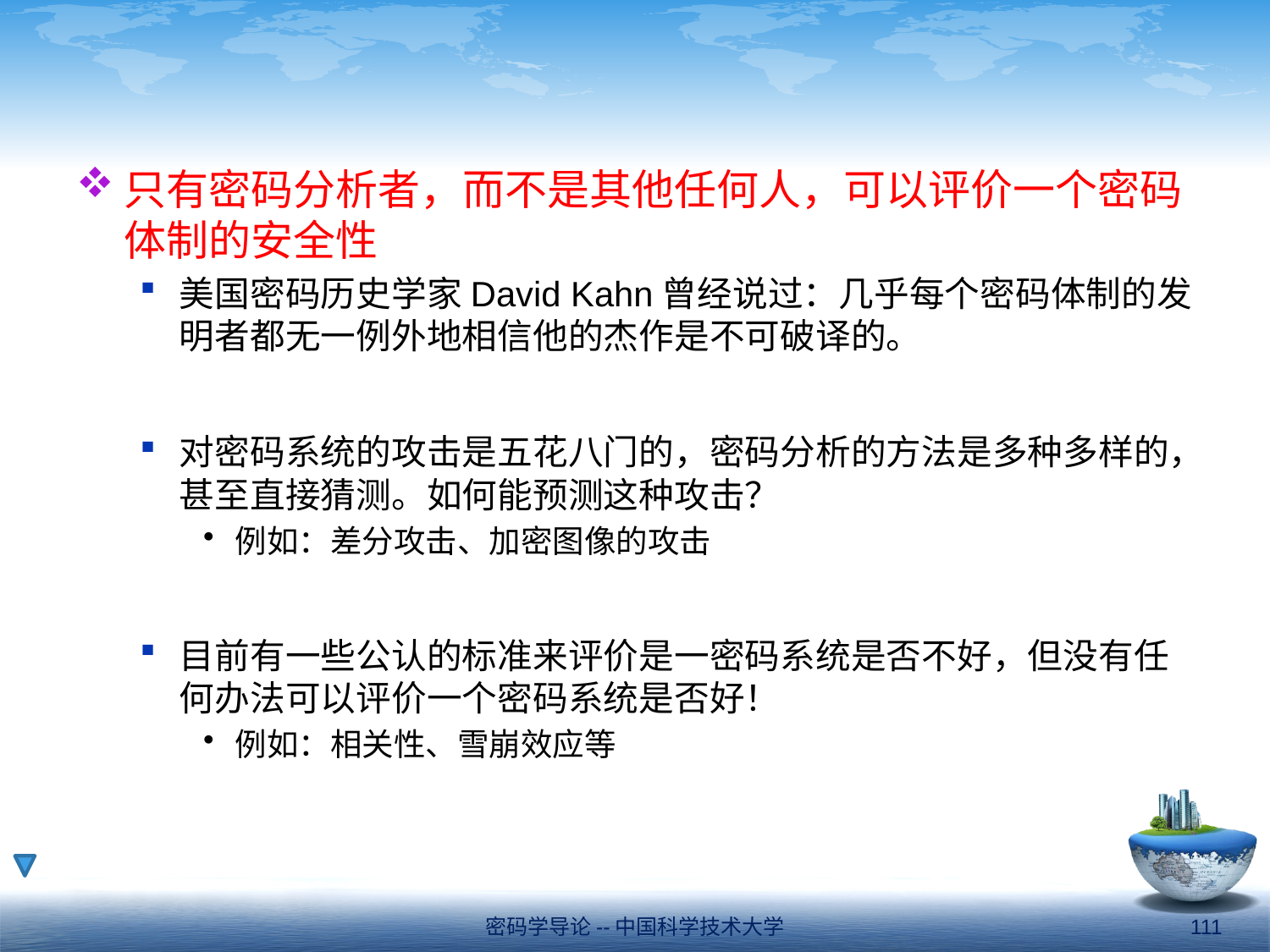

#
只有密码分析者，而不是其他任何人，可以评价一个密码体制的安全性
美国密码历史学家David Kahn曾经说过：几乎每个密码体制的发明者都无一例外地相信他的杰作是不可破译的。

对密码系统的攻击是五花八门的，密码分析的方法是多种多样的，甚至直接猜测。如何能预测这种攻击？
例如：差分攻击、加密图像的攻击

目前有一些公认的标准来评价是一密码系统是否不好，但没有任何办法可以评价一个密码系统是否好！
例如：相关性、雪崩效应等

密码学导论--中国科学技术大学
111